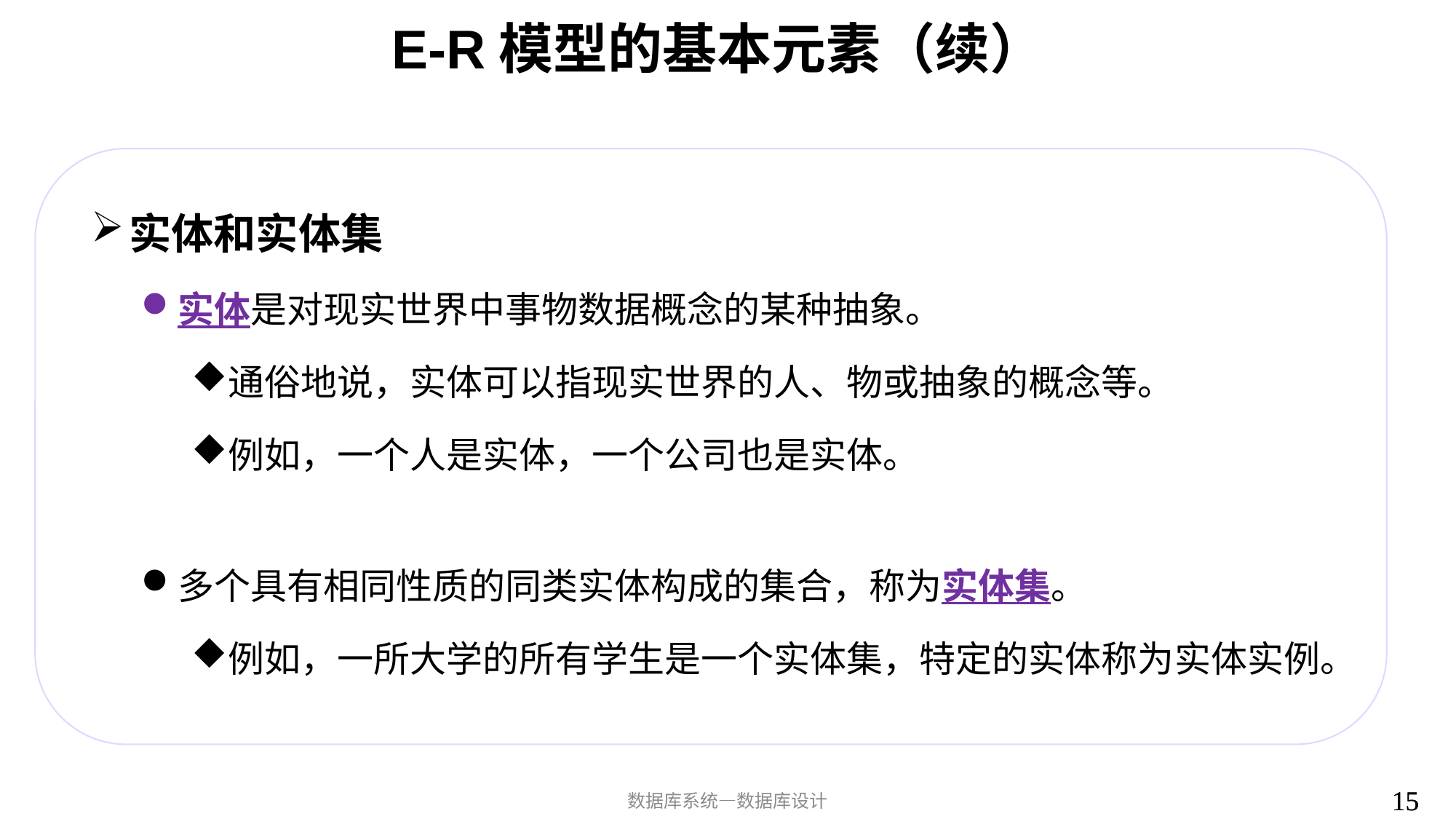

# E-R模型的基本元素（续）

实体和实体集
实体是对现实世界中事物数据概念的某种抽象。
通俗地说，实体可以指现实世界的人、物或抽象的概念等。
例如，一个人是实体，一个公司也是实体。

多个具有相同性质的同类实体构成的集合，称为实体集。
例如，一所大学的所有学生是一个实体集，特定的实体称为实体实例。

15
15
数据库系统—数据库设计